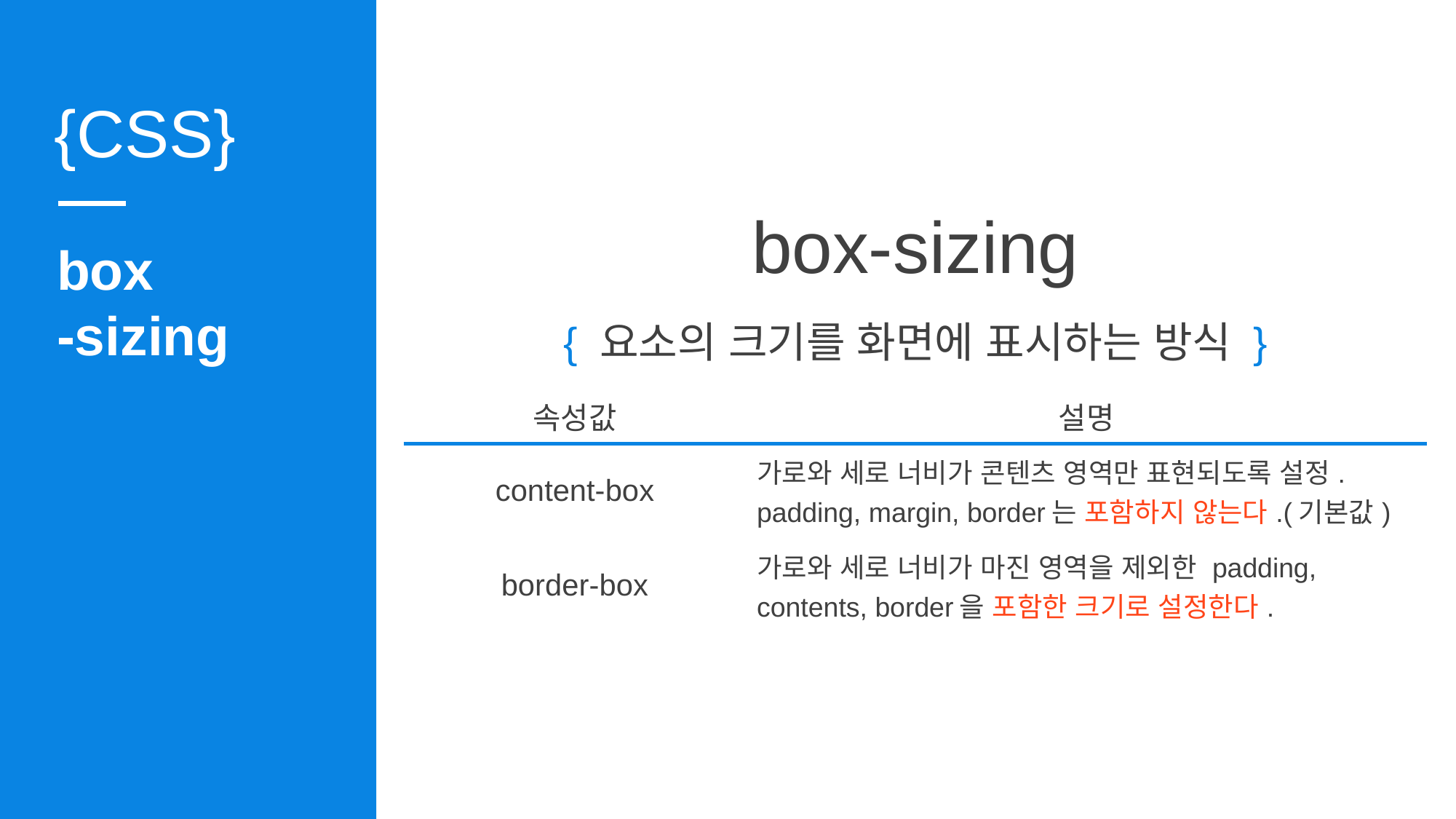

box-sizing
box
-sizing
{ 요소의 크기를 화면에 표시하는 방식 }
| 속성값 | 설명 |
| --- | --- |
| content-box | 가로와 세로 너비가 콘텐츠 영역만 표현되도록 설정. padding, margin, border는 포함하지 않는다.(기본값) |
| border-box | 가로와 세로 너비가 마진 영역을 제외한 padding, contents, border을 포함한 크기로 설정한다. |